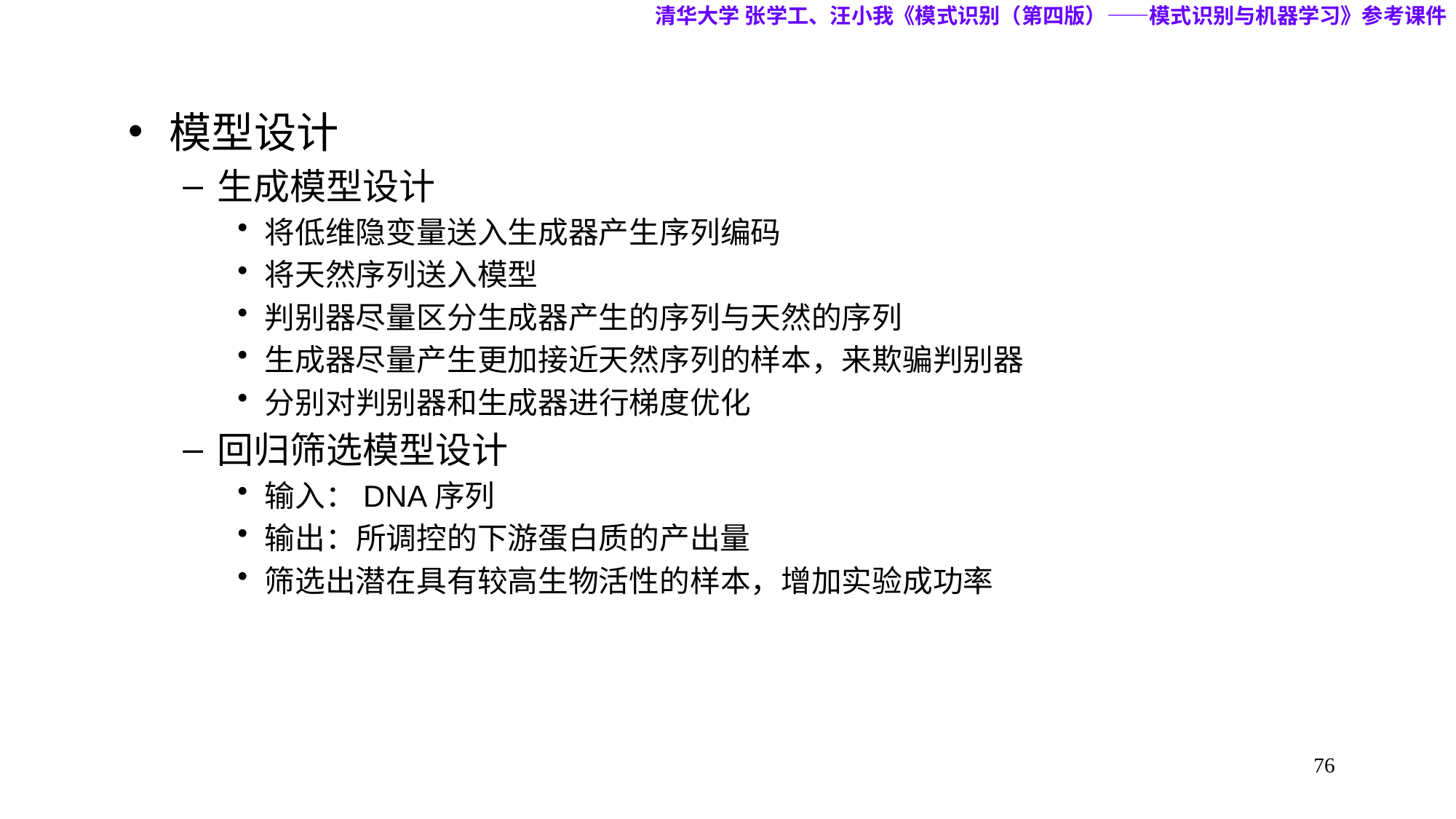

清华大学 张学工、汪小我《模式识别（第四版）——模式识别与机器学习》参考课件
模型设计
生成模型设计
将低维隐变量送入生成器产生序列编码
将天然序列送入模型
判别器尽量区分生成器产生的序列与天然的序列
生成器尽量产生更加接近天然序列的样本，来欺骗判别器
分别对判别器和生成器进行梯度优化
回归筛选模型设计
输入：DNA序列
输出：所调控的下游蛋白质的产出量
筛选出潜在具有较高生物活性的样本，增加实验成功率
76